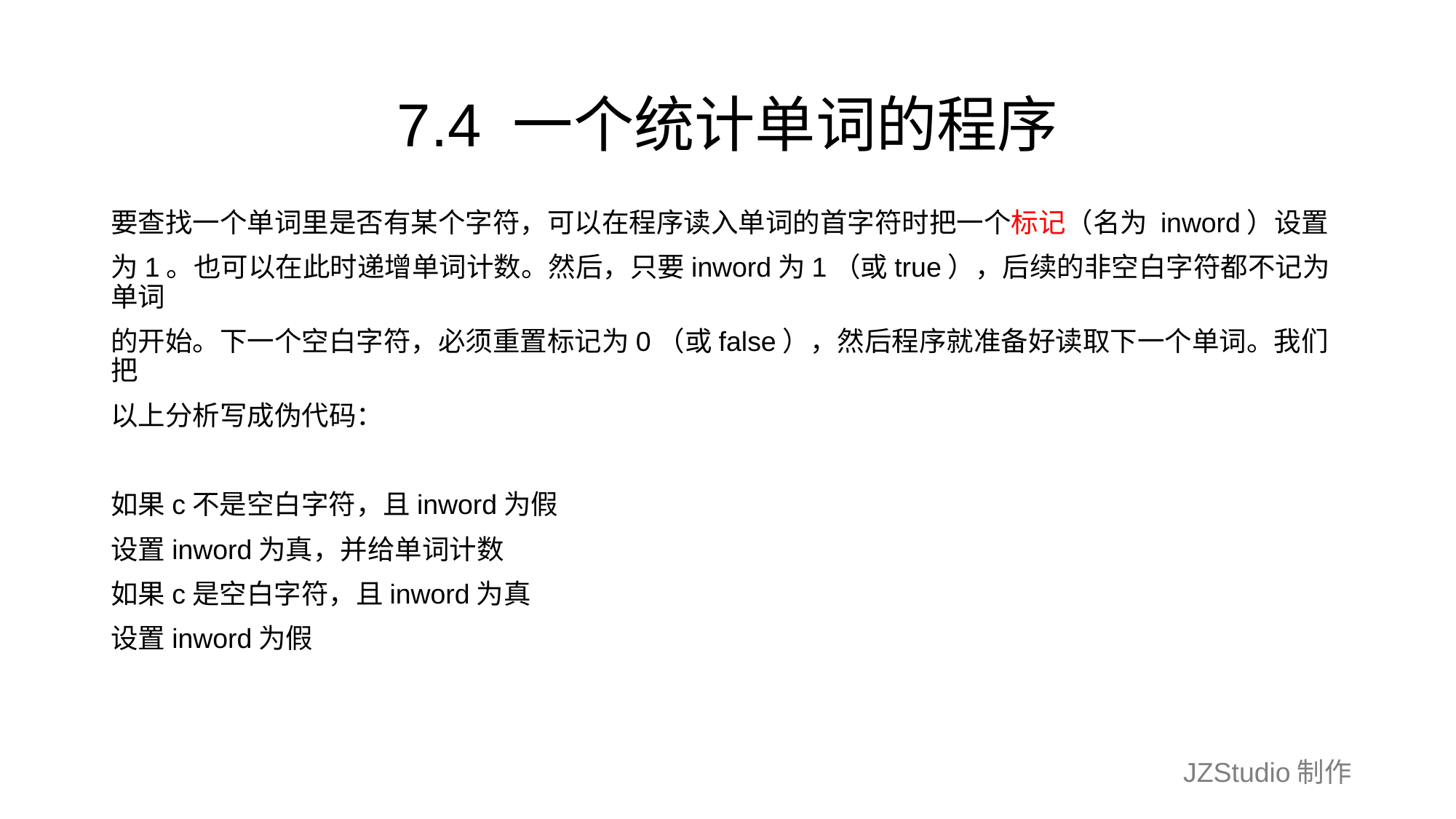

# 7.4 一个统计单词的程序
要查找一个单词里是否有某个字符，可以在程序读入单词的首字符时把一个标记（名为 inword）设置
为1。也可以在此时递增单词计数。然后，只要inword为1（或true），后续的非空白字符都不记为单词
的开始。下一个空白字符，必须重置标记为0（或false），然后程序就准备好读取下一个单词。我们把
以上分析写成伪代码：

如果c不是空白字符，且inword为假
设置inword为真，并给单词计数
如果c是空白字符，且inword为真
设置inword为假